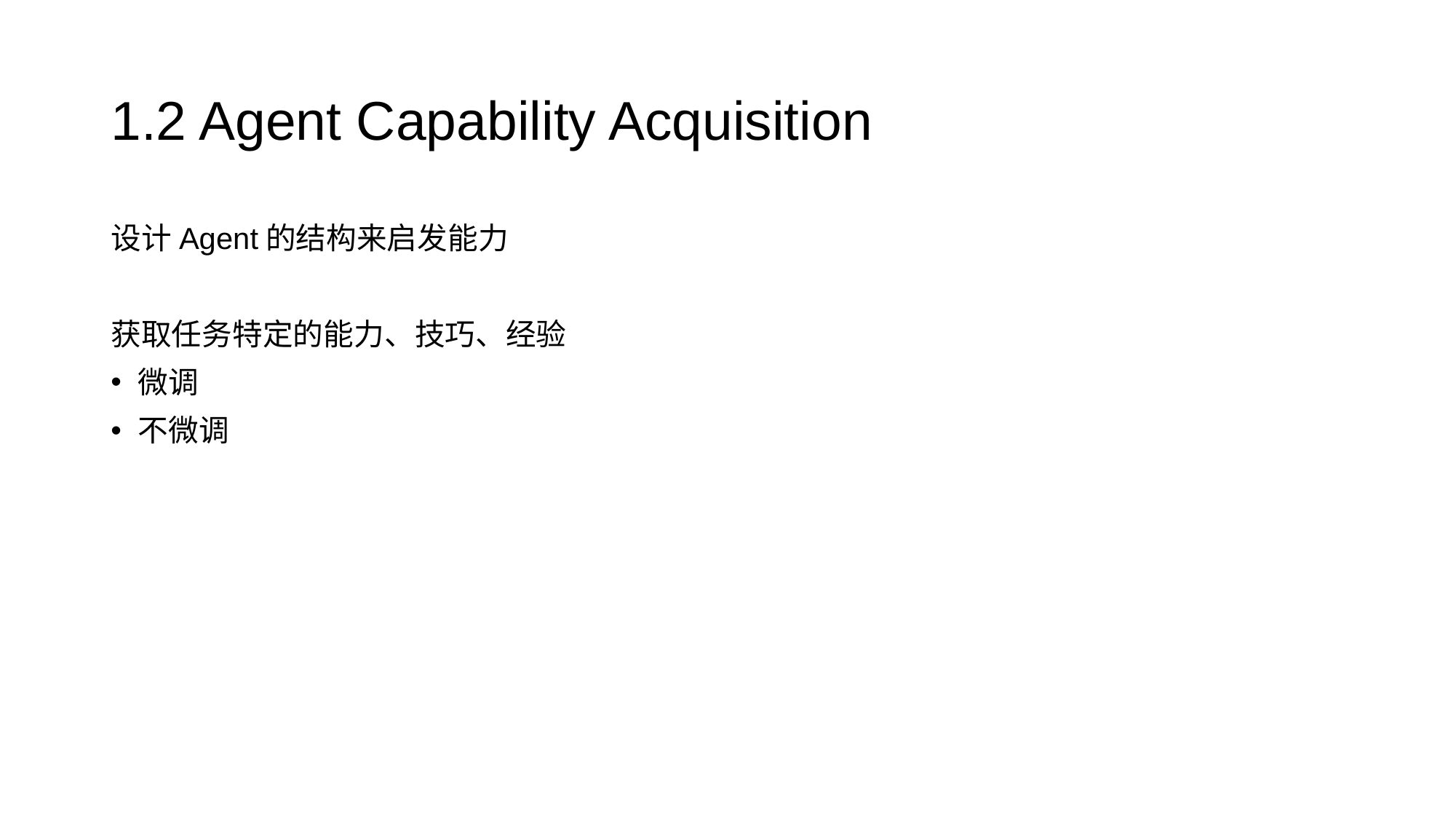

# 1.2 Agent Capability Acquisition
设计Agent的结构来启发能力

获取任务特定的能力、技巧、经验
微调
不微调